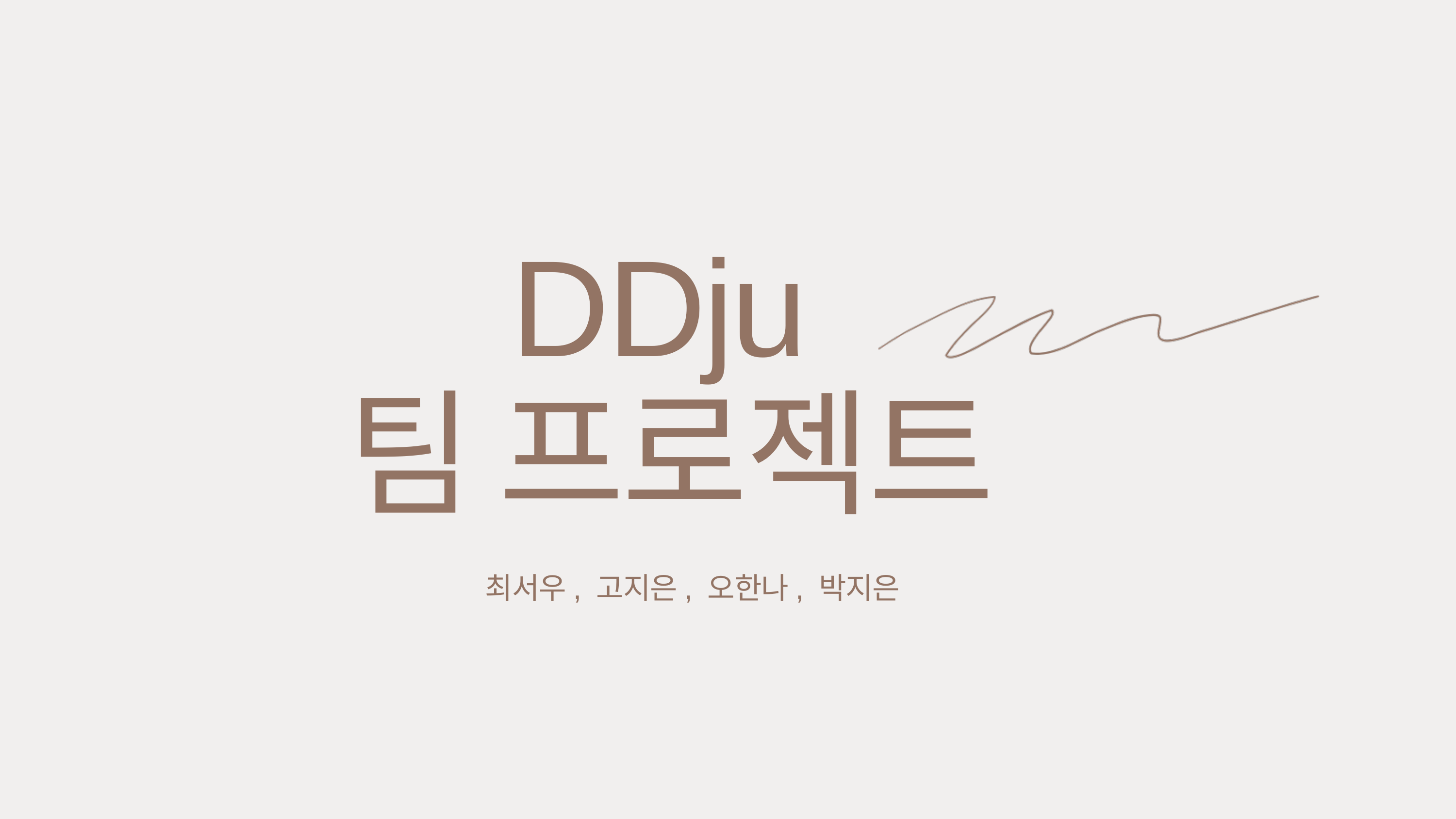

DDju

팀 프로젝트
최서우, 고지은, 오한나, 박지은